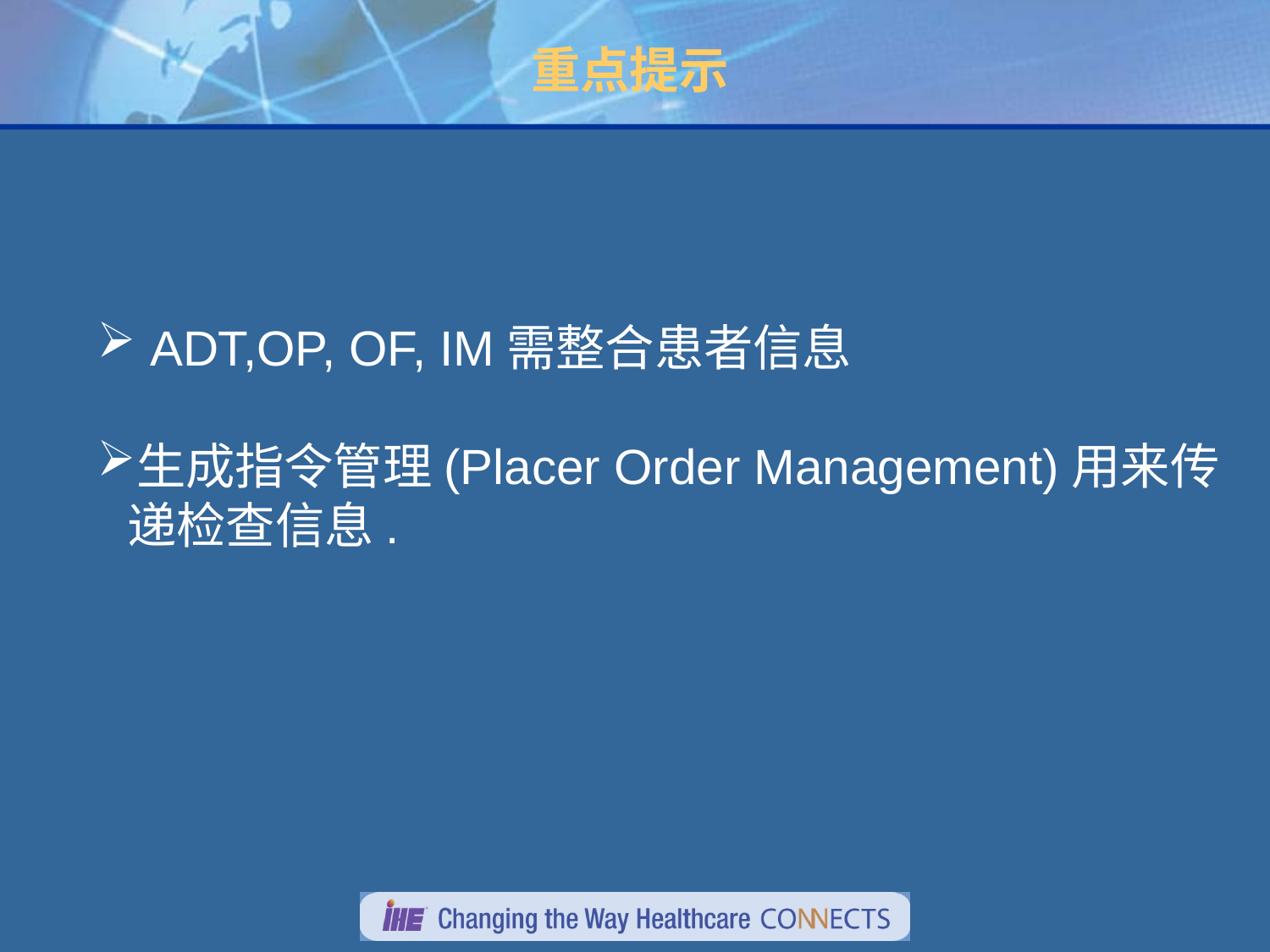

# 重点提示

 ADT,OP, OF, IM需整合患者信息

生成指令管理(Placer Order Management)用来传递检查信息.